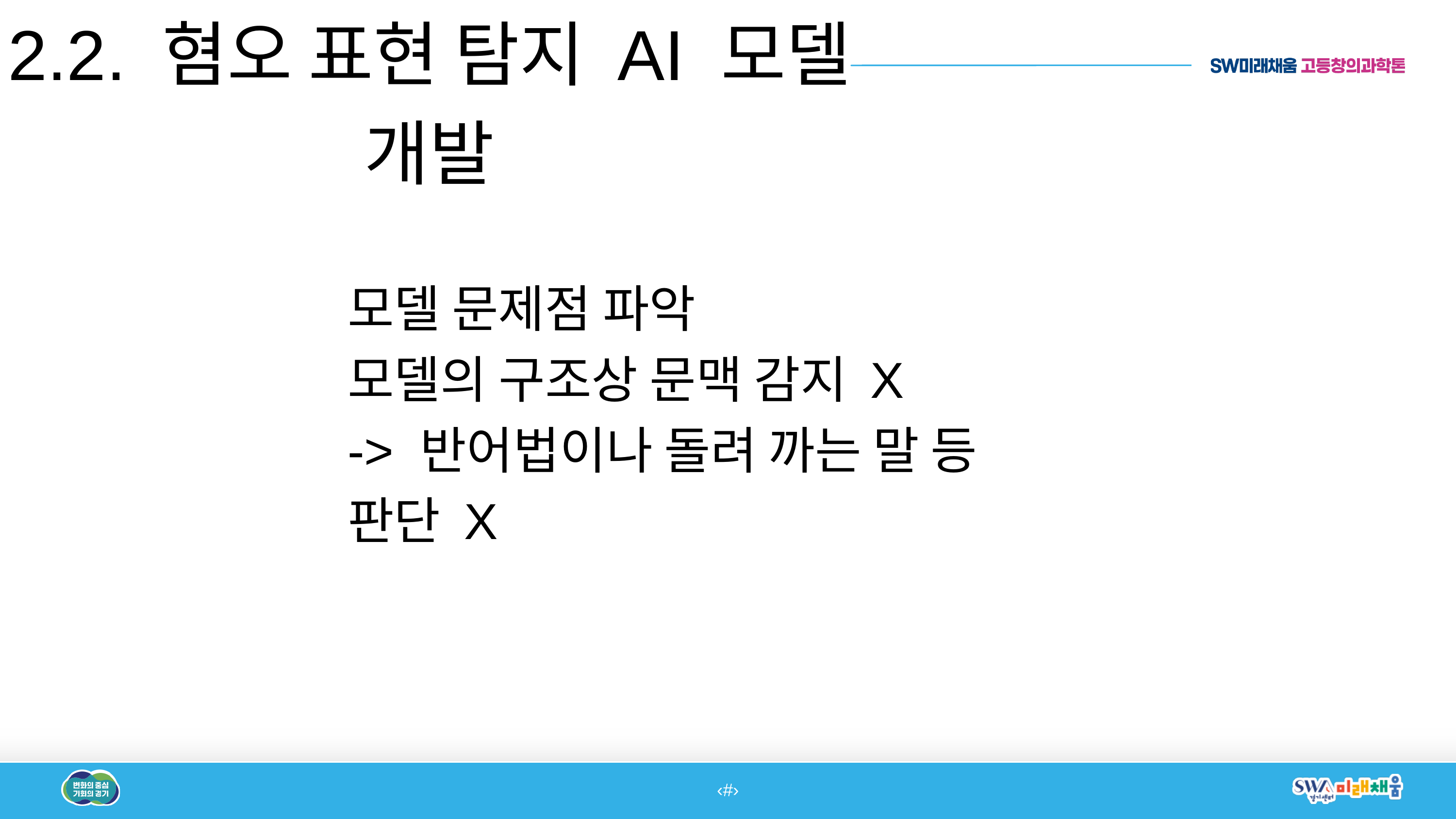

2.2. 혐오 표현 탐지 AI 모델 개발

모델 문제점 파악
모델의 구조상 문맥 감지 X
-> 반어법이나 돌려 까는 말 등 판단 X

‹#›